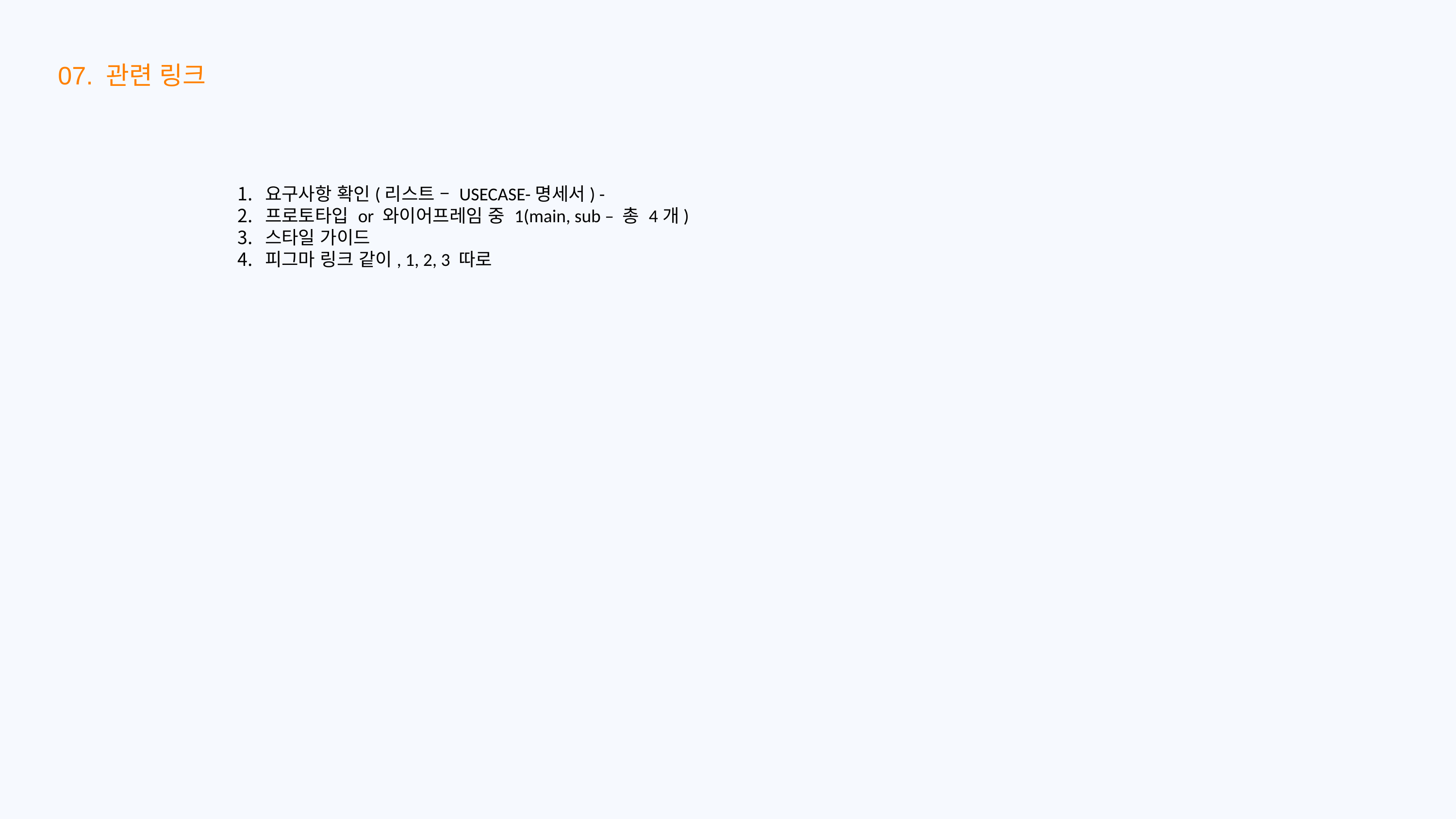

07. 관련 링크
요구사항 확인(리스트 – USECASE-명세서) -
프로토타입 or 와이어프레임 중 1(main, sub – 총 4개)
스타일 가이드
피그마 링크 같이, 1, 2, 3 따로